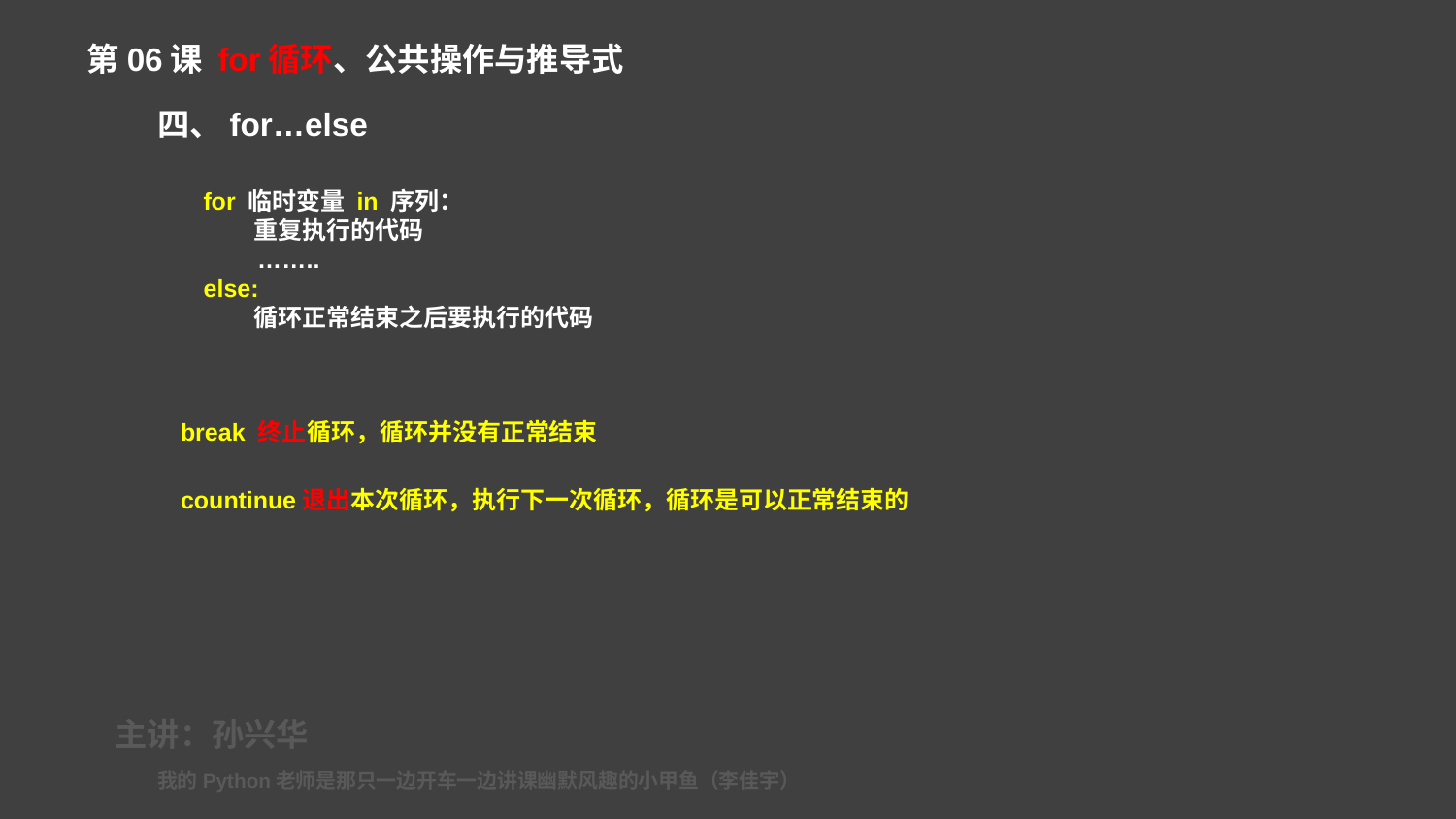

第06课 for循环、公共操作与推导式
四、for…else
for 临时变量 in 序列：
        重复执行的代码
        ……..
else:
        循环正常结束之后要执行的代码
break 终止循环，循环并没有正常结束
countinue退出本次循环，执行下一次循环，循环是可以正常结束的